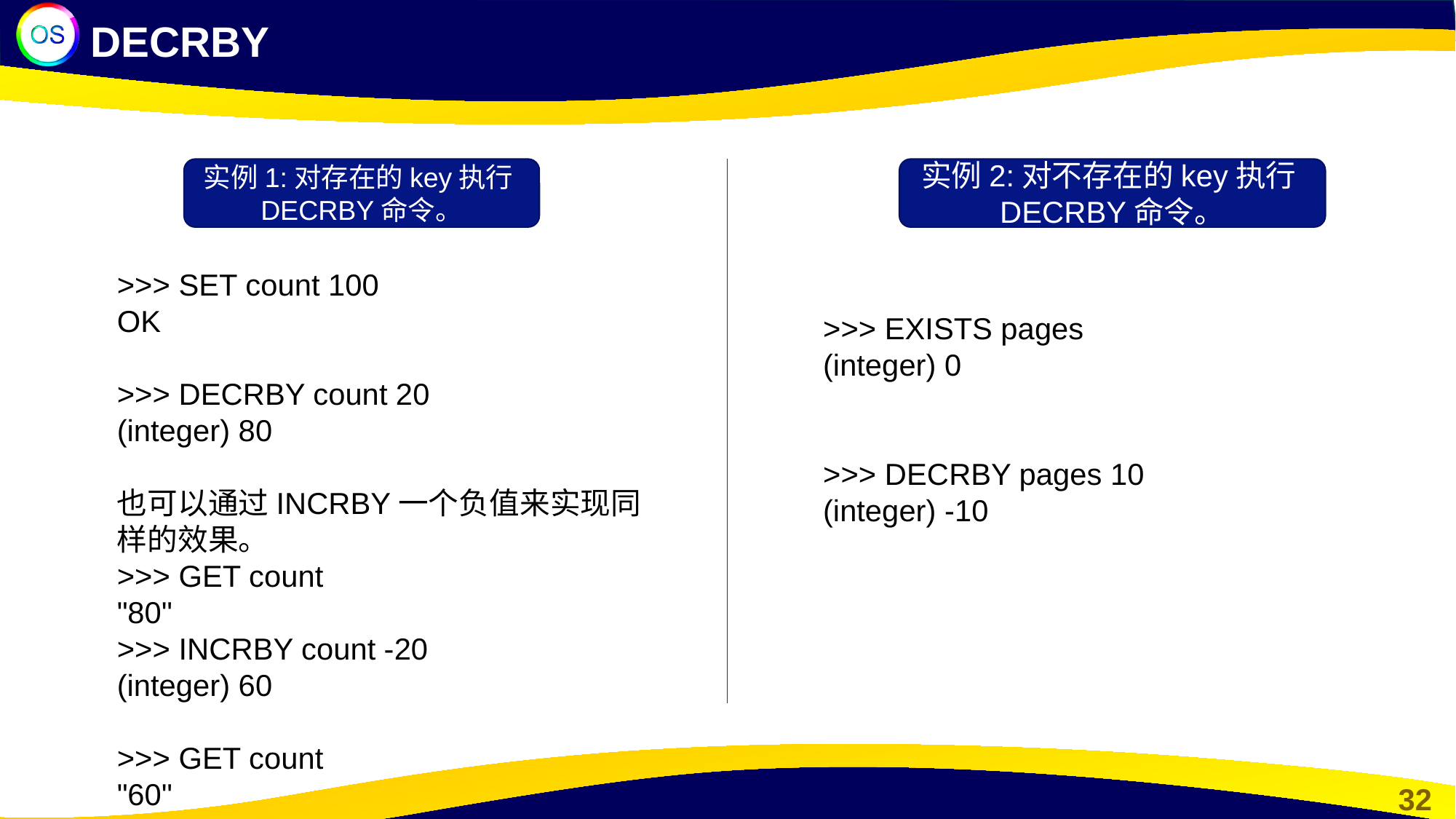

DECRBY
实例1:对存在的key执行DECRBY命令。
实例2:对不存在的key执行DECRBY命令。
>>> SET count 100
OK

>>> DECRBY count 20
(integer) 80

也可以通过INCRBY一个负值来实现同样的效果。
>>> GET count
"80"
>>> INCRBY count -20
(integer) 60

>>> GET count
"60"
>>> EXISTS pages
(integer) 0

>>> DECRBY pages 10
(integer) -10